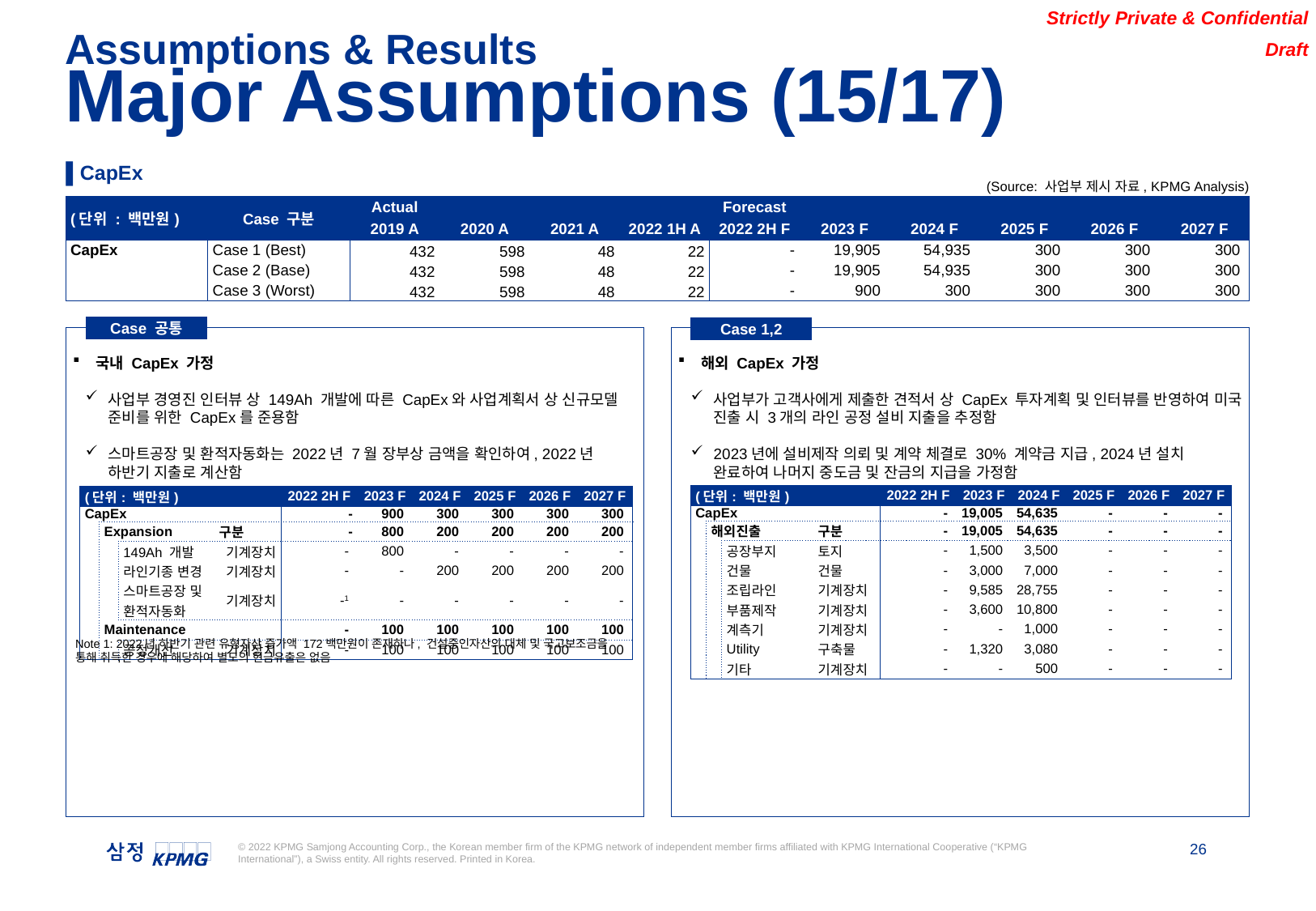

Assumptions & Results
Major Assumptions (15/17)
▌CapEx
(Source: 사업부 제시 자료, KPMG Analysis)
| (단위 : 백만원) | Case 구분 | Actual |  |  |  | Forecast |  |  |  |  |  |
| --- | --- | --- | --- | --- | --- | --- | --- | --- | --- | --- | --- |
|  |  | 2019 A | 2020 A | 2021 A | 2022 1H A | 2022 2H F | 2023 F | 2024 F | 2025 F | 2026 F | 2027 F |
| CapEx | Case 1 (Best) | 432 | 598 | 48 | 22 | - | 19,905 | 54,935 | 300 | 300 | 300 |
|  | Case 2 (Base) | 432 | 598 | 48 | 22 | - | 19,905 | 54,935 | 300 | 300 | 300 |
|  | Case 3 (Worst) | 432 | 598 | 48 | 22 | - | 900 | 300 | 300 | 300 | 300 |
Case 공통
Case 1,2
Dd
국내 CapEx 가정

사업부 경영진 인터뷰 상 149Ah 개발에 따른 CapEx와 사업계획서 상 신규모델 준비를 위한 CapEx를 준용함

스마트공장 및 환적자동화는 2022년 7월 장부상 금액을 확인하여, 2022년 하반기 지출로 계산함

Dd
해외 CapEx 가정

사업부가 고객사에게 제출한 견적서 상 CapEx 투자계획 및 인터뷰를 반영하여 미국 진출 시 3개의 라인 공정 설비 지출을 추정함

2023년에 설비제작 의뢰 및 계약 체결로 30% 계약금 지급, 2024년 설치 완료하여 나머지 중도금 및 잔금의 지급을 가정함

| (단위: 백만원) | Forecast |  |  | 2022 2H F | 2023 F | 2024 F | 2025 F | 2026 F | 2027 F |
| --- | --- | --- | --- | --- | --- | --- | --- | --- | --- |
| CapEx |  |  |  | - | 19,005 | 54,635 | - | - | - |
|  | 해외진출 |  | 구분 | - | 19,005 | 54,635 | - | - | - |
|  |  | 공장부지 | 토지 | - | 1,500 | 3,500 | - | - | - |
|  |  | 건물 | 건물 | - | 3,000 | 7,000 | - | - | - |
|  |  | 조립라인 | 기계장치 | - | 9,585 | 28,755 | - | - | - |
|  |  | 부품제작 | 기계장치 | - | 3,600 | 10,800 | - | - | - |
|  |  | 계측기 | 기계장치 | - | - | 1,000 | - | - | - |
|  |  | Utility | 구축물 | - | 1,320 | 3,080 | - | - | - |
|  |  | 기타 | 기계장치 | - | - | 500 | - | - | - |
| (단위: 백만원) | Forecast |  |  | 2022 2H F | 2023 F | 2024 F | 2025 F | 2026 F | 2027 F |
| --- | --- | --- | --- | --- | --- | --- | --- | --- | --- |
| CapEx |  |  |  | - | 900 | 300 | 300 | 300 | 300 |
|  | Expansion |  | 구분 | - | 800 | 200 | 200 | 200 | 200 |
|  |  | 149Ah 개발 | 기계장치 | - | 800 | - | - | - | - |
|  |  | 라인기종 변경 | 기계장치 | - | - | 200 | 200 | 200 | 200 |
|  |  | 스마트공장 및 환적자동화 | 기계장치 | -1 | - | - | - | - | - |
|  | Maintenance |  |  | - | 100 | 100 | 100 | 100 | 100 |
|  |  | 공정개선 | 기계장치 | - | 100 | 100 | 100 | 100 | 100 |
Note 1: 2022년 하반기 관련 유형자산 증가액 172백만원이 존재하나, 건설중인자산의 대체 및 국고보조금을 통해 취득한 경우에 해당하여 별도의 현금유출은 없음